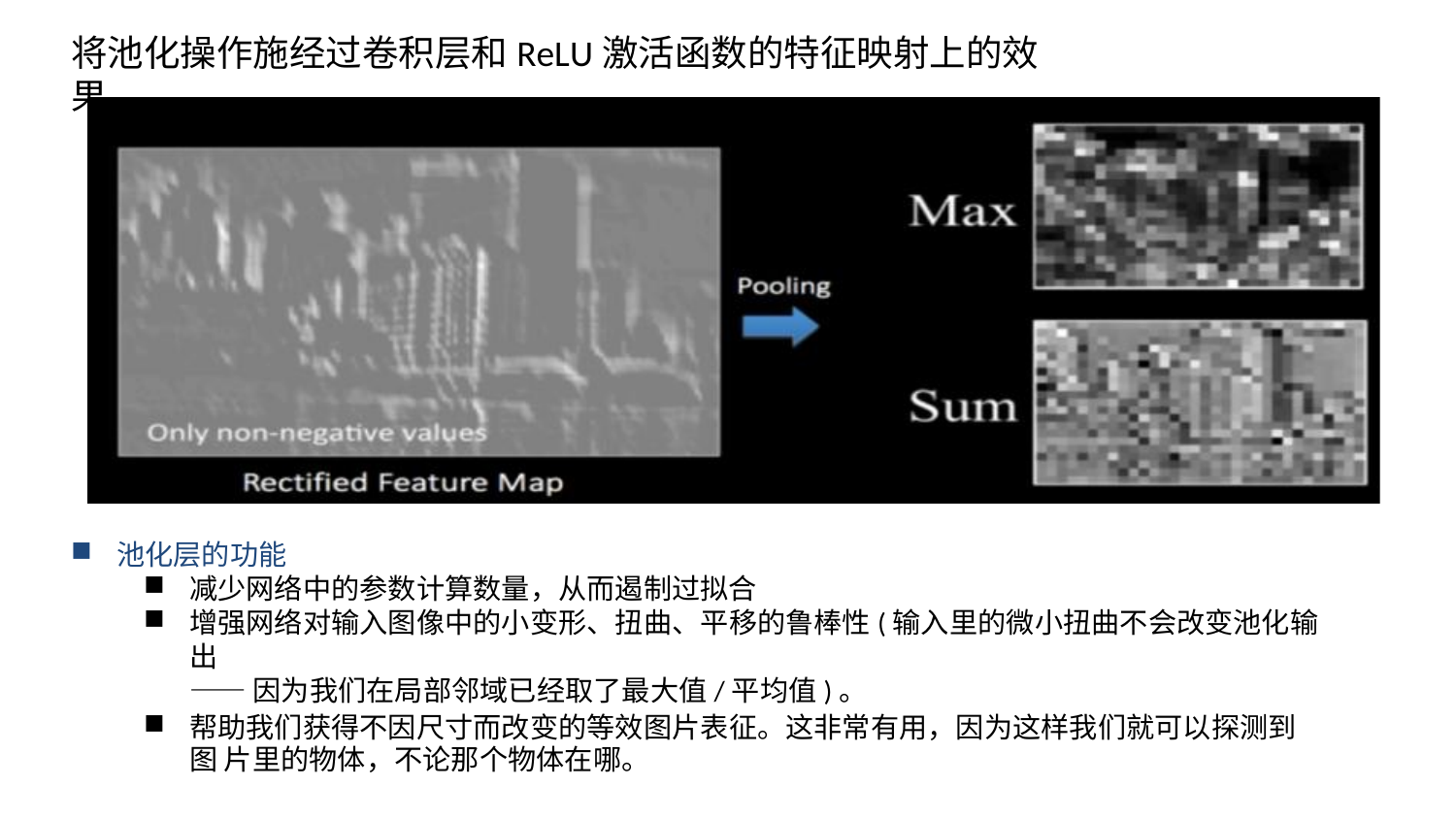

# 将池化操作施经过卷积层和ReLU激活函数的特征映射上的效果

池化层的功能
减少网络中的参数计算数量，从而遏制过拟合
增强网络对输入图像中的小变形、扭曲、平移的鲁棒性(输入里的微小扭曲不会改变池化输出
——因为我们在局部邻域已经取了最大值/平均值)。
帮助我们获得不因尺寸而改变的等效图片表征。这非常有用，因为这样我们就可以探测到图 片里的物体，不论那个物体在哪。